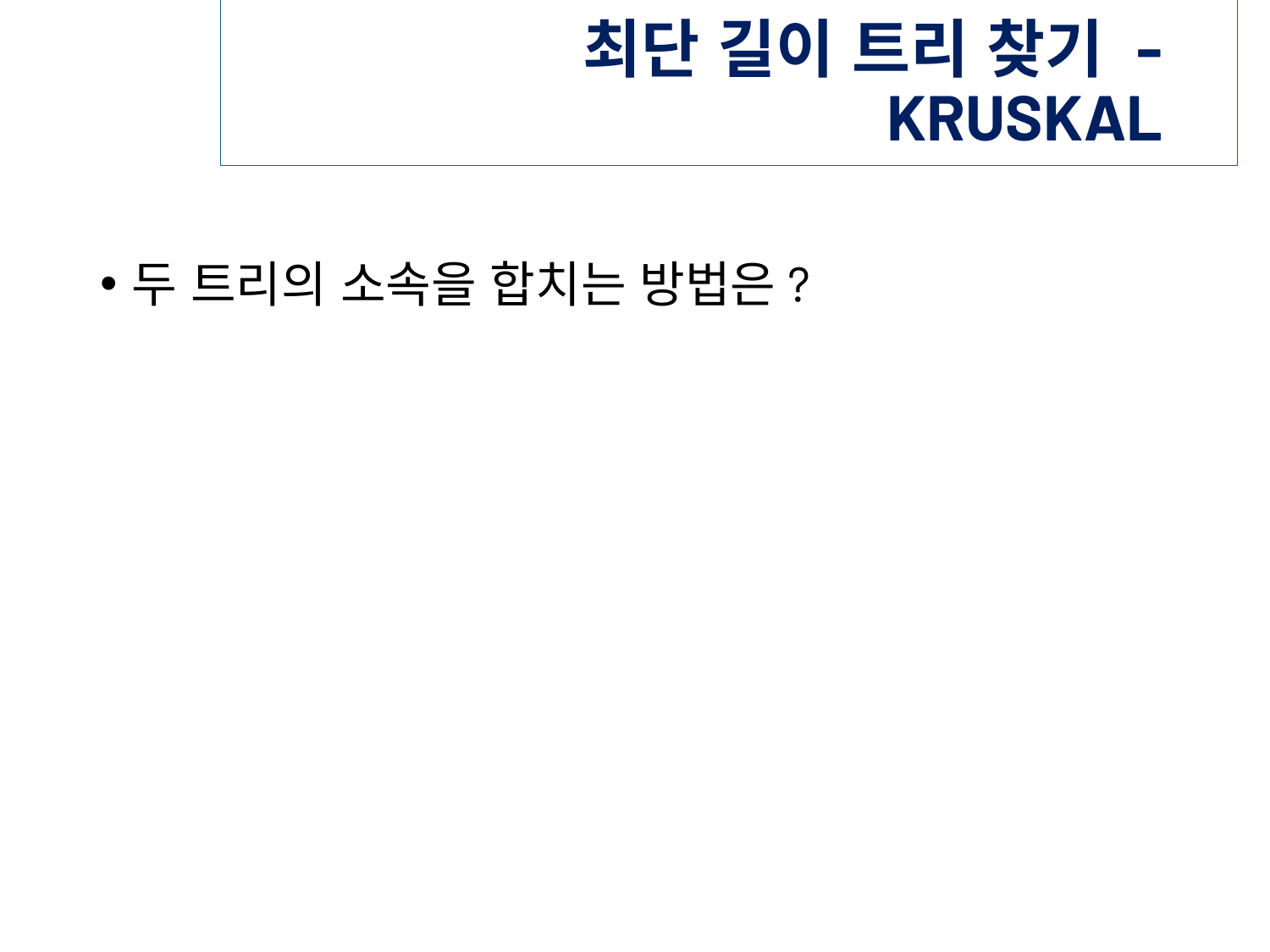

# 최단 길이 트리 찾기 - KRUSKAL
두 트리의 소속을 합치는 방법은?